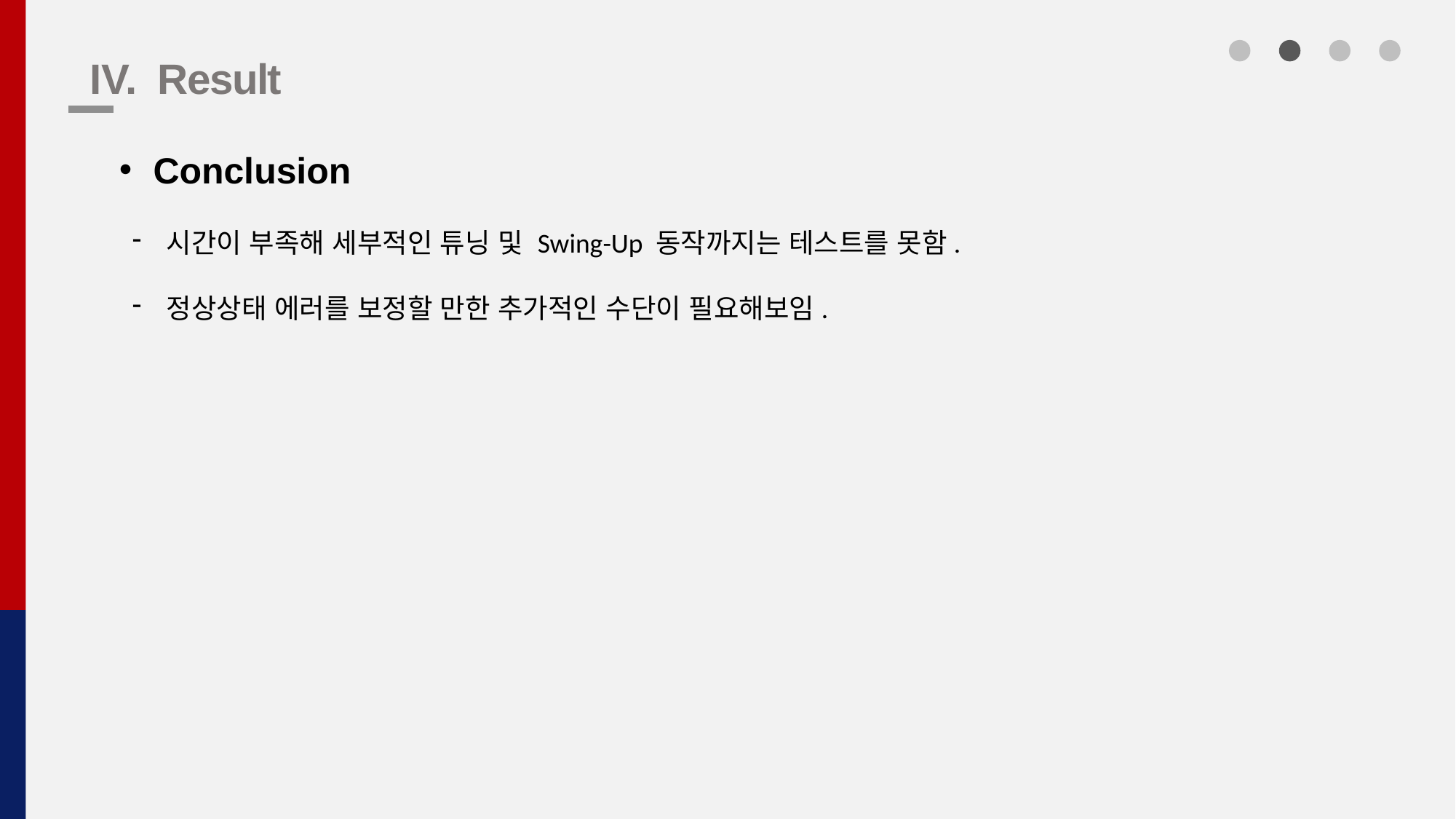

Result
Conclusion
시간이 부족해 세부적인 튜닝 및 Swing-Up 동작까지는 테스트를 못함.

정상상태 에러를 보정할 만한 추가적인 수단이 필요해보임.